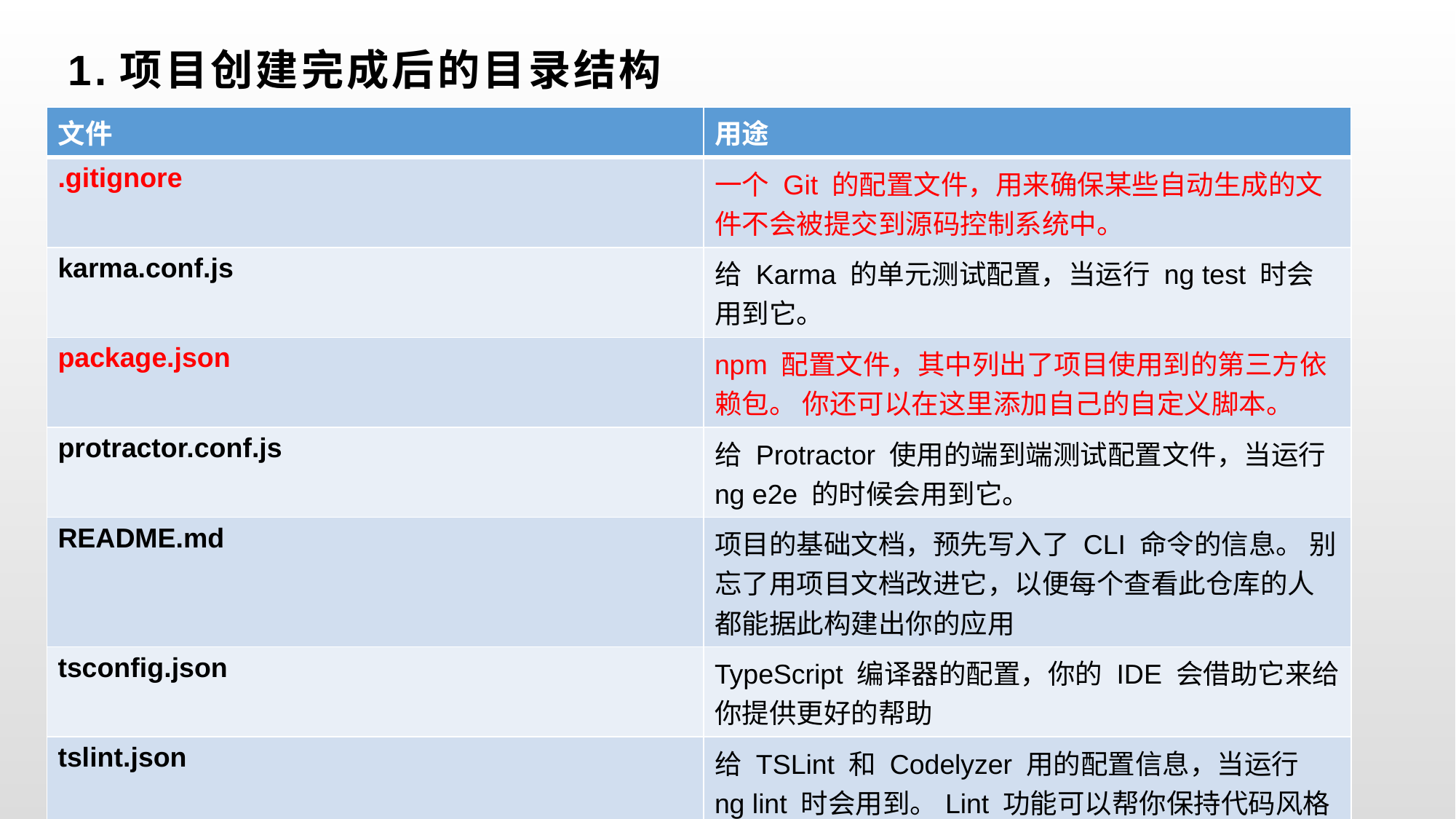

# 1.项目创建完成后的目录结构
| 文件 | 用途 |
| --- | --- |
| .gitignore | 一个 Git 的配置文件，用来确保某些自动生成的文件不会被提交到源码控制系统中。 |
| karma.conf.js | 给 Karma 的单元测试配置，当运行 ng test 时会用到它。 |
| package.json | npm 配置文件，其中列出了项目使用到的第三方依赖包。 你还可以在这里添加自己的自定义脚本。 |
| protractor.conf.js | 给 Protractor 使用的端到端测试配置文件，当运行 ng e2e 的时候会用到它。 |
| README.md | 项目的基础文档，预先写入了 CLI 命令的信息。 别忘了用项目文档改进它，以便每个查看此仓库的人都能据此构建出你的应用 |
| tsconfig.json | TypeScript 编译器的配置，你的 IDE 会借助它来给你提供更好的帮助 |
| tslint.json | 给 TSLint 和 Codelyzer 用的配置信息，当运行 ng lint 时会用到。Lint 功能可以帮你保持代码风格的统一 |